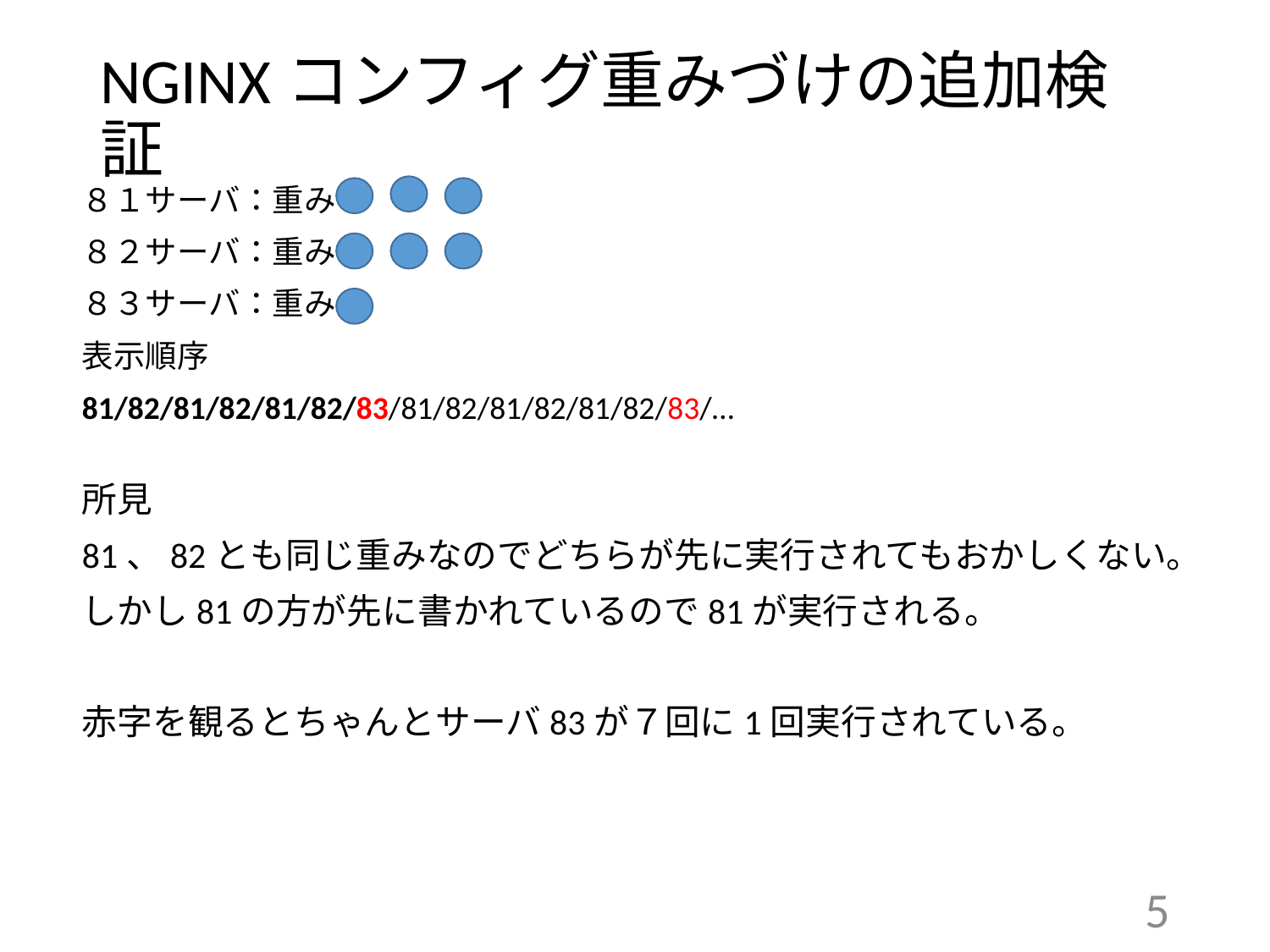

# NGINXコンフィグ重みづけの追加検証

８１サーバ：重み３
８２サーバ：重み３
８３サーバ：重み１
表示順序
81/82/81/82/81/82/83/81/82/81/82/81/82/83/…
所見
81、82とも同じ重みなのでどちらが先に実行されてもおかしくない。
しかし81の方が先に書かれているので81が実行される。

赤字を観るとちゃんとサーバ83が７回に1回実行されている。

5